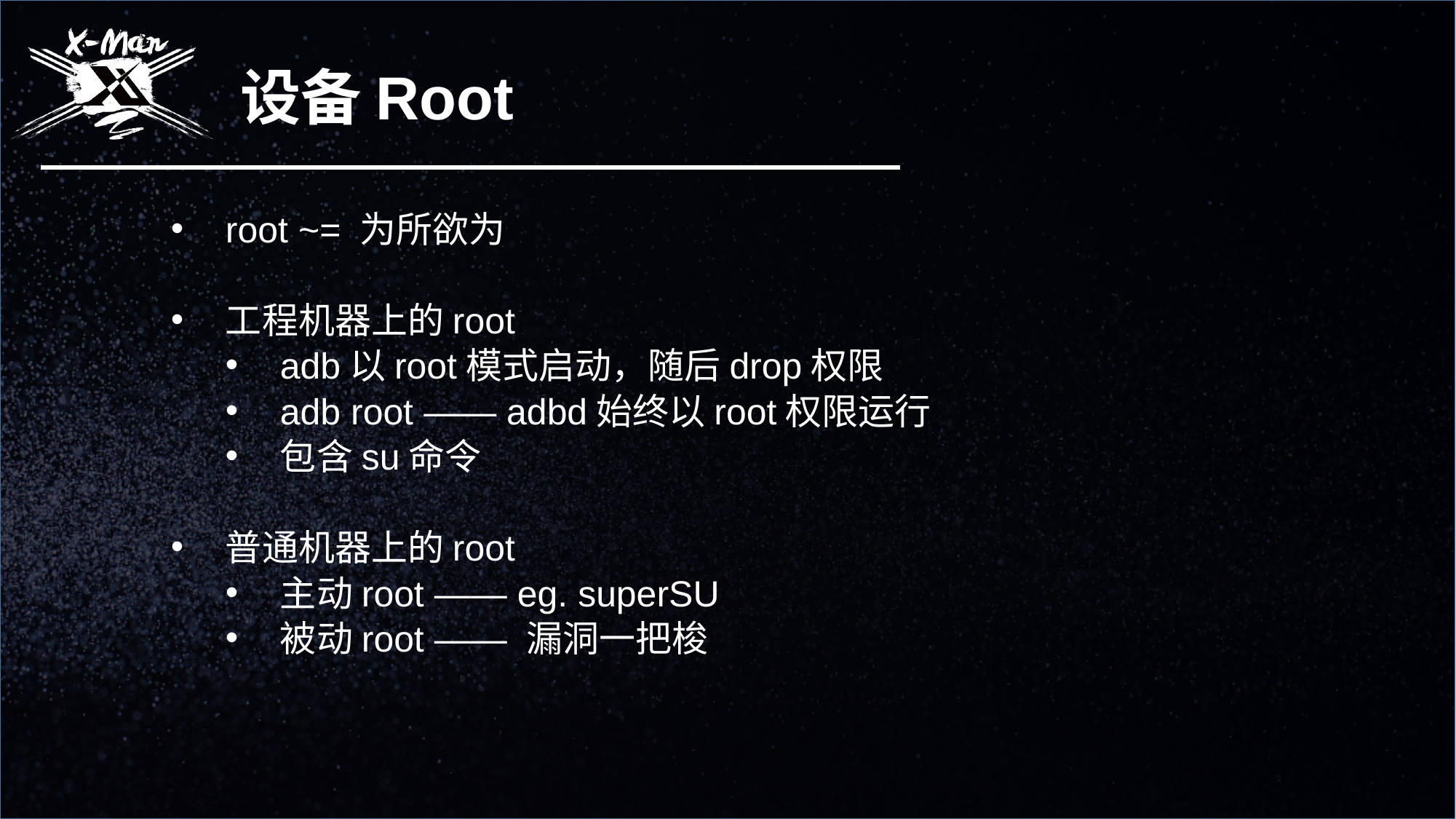

设备Root
root ~= 为所欲为

工程机器上的root
adb以root模式启动，随后drop权限
adb root —— adbd始终以root权限运行
包含su命令

普通机器上的root
主动root —— eg. superSU
被动root —— 漏洞一把梭